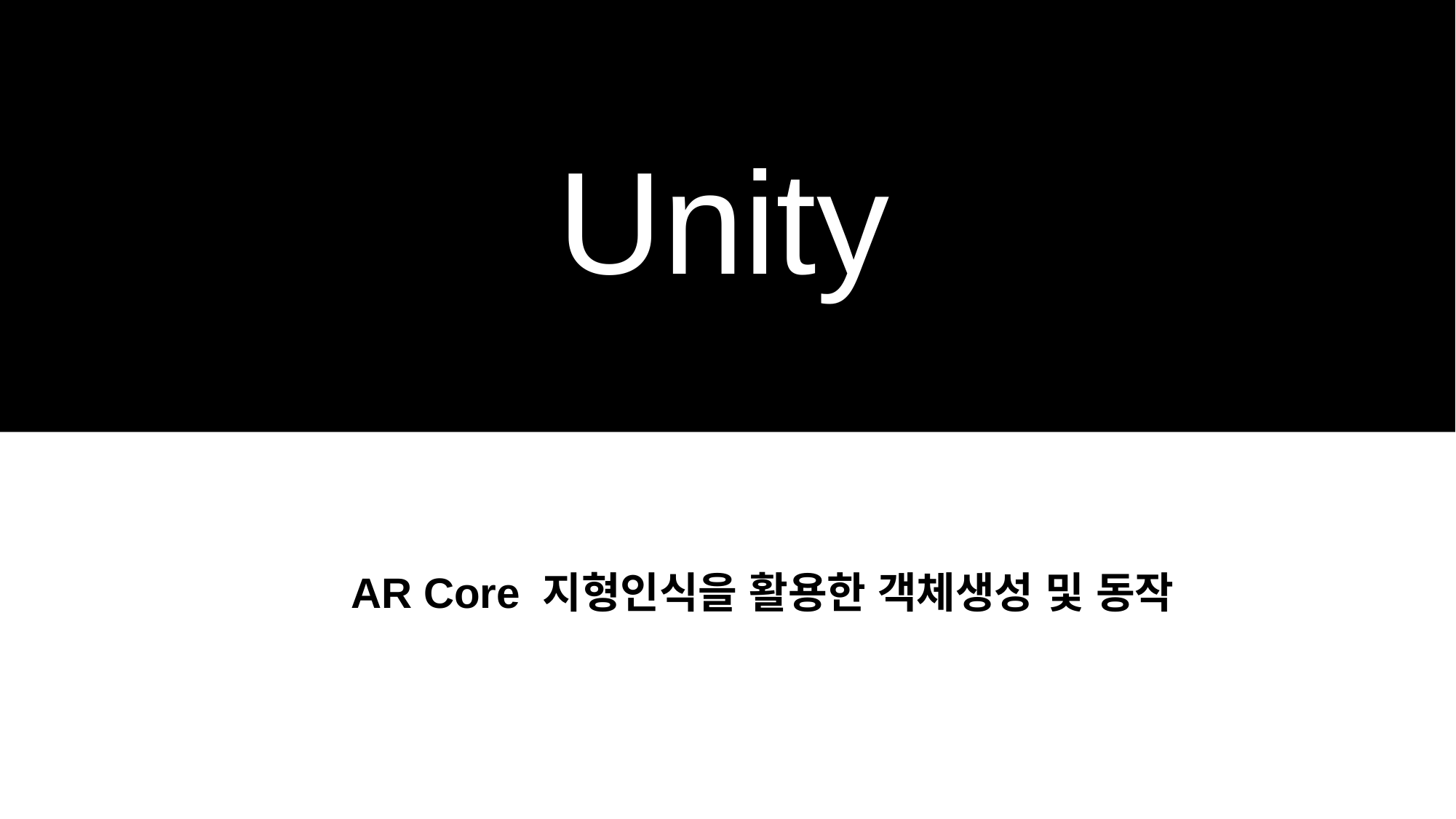

Unity
AR Core 지형인식을 활용한 객체생성 및 동작